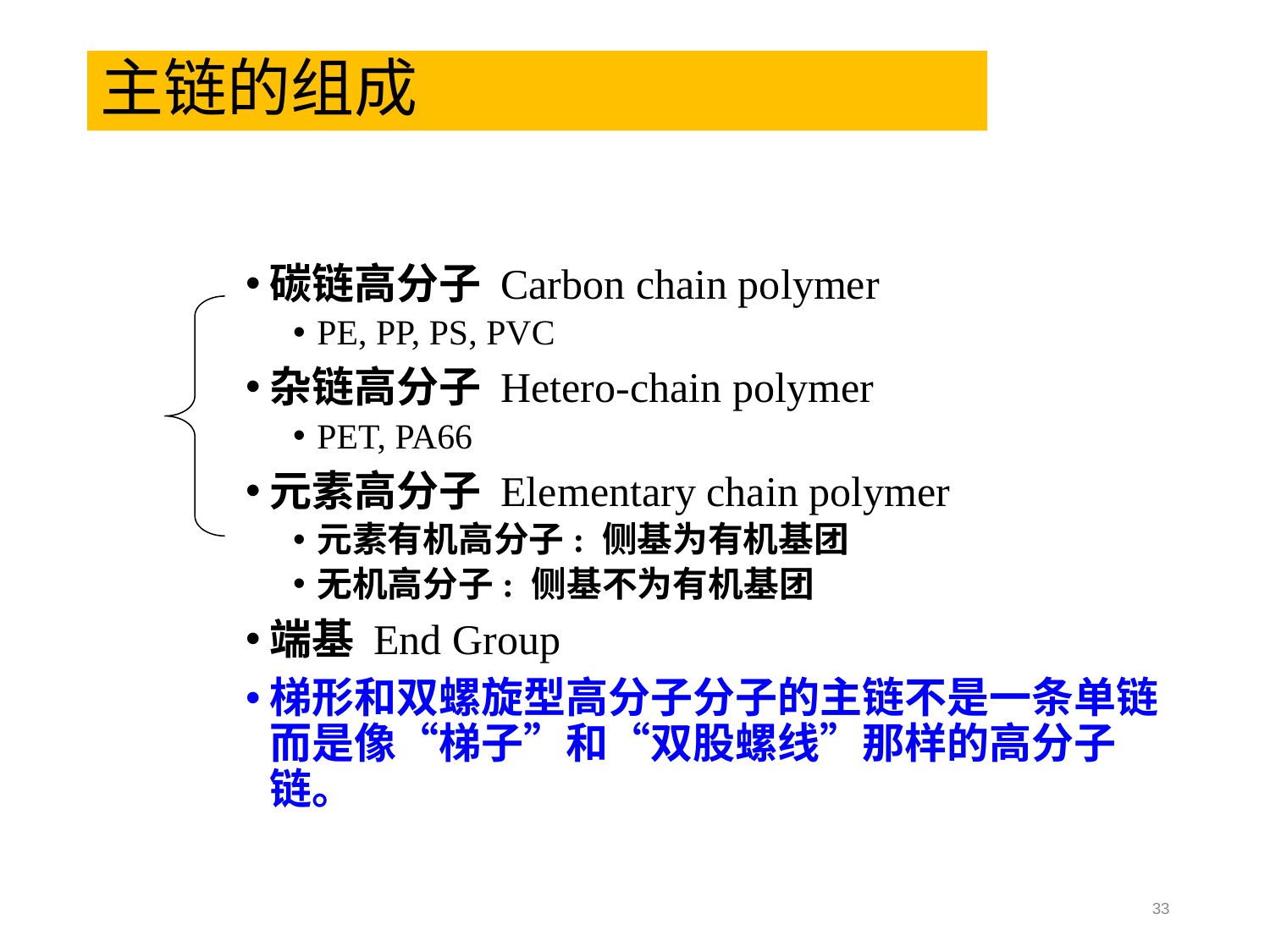

# 主链的组成
碳链高分子 Carbon chain polymer
PE, PP, PS, PVC
杂链高分子 Hetero-chain polymer
PET, PA66
元素高分子 Elementary chain polymer
元素有机高分子: 侧基为有机基团
无机高分子: 侧基不为有机基团
端基 End Group
梯形和双螺旋型高分子分子的主链不是一条单链而是像“梯子”和“双股螺线”那样的高分子链。

33